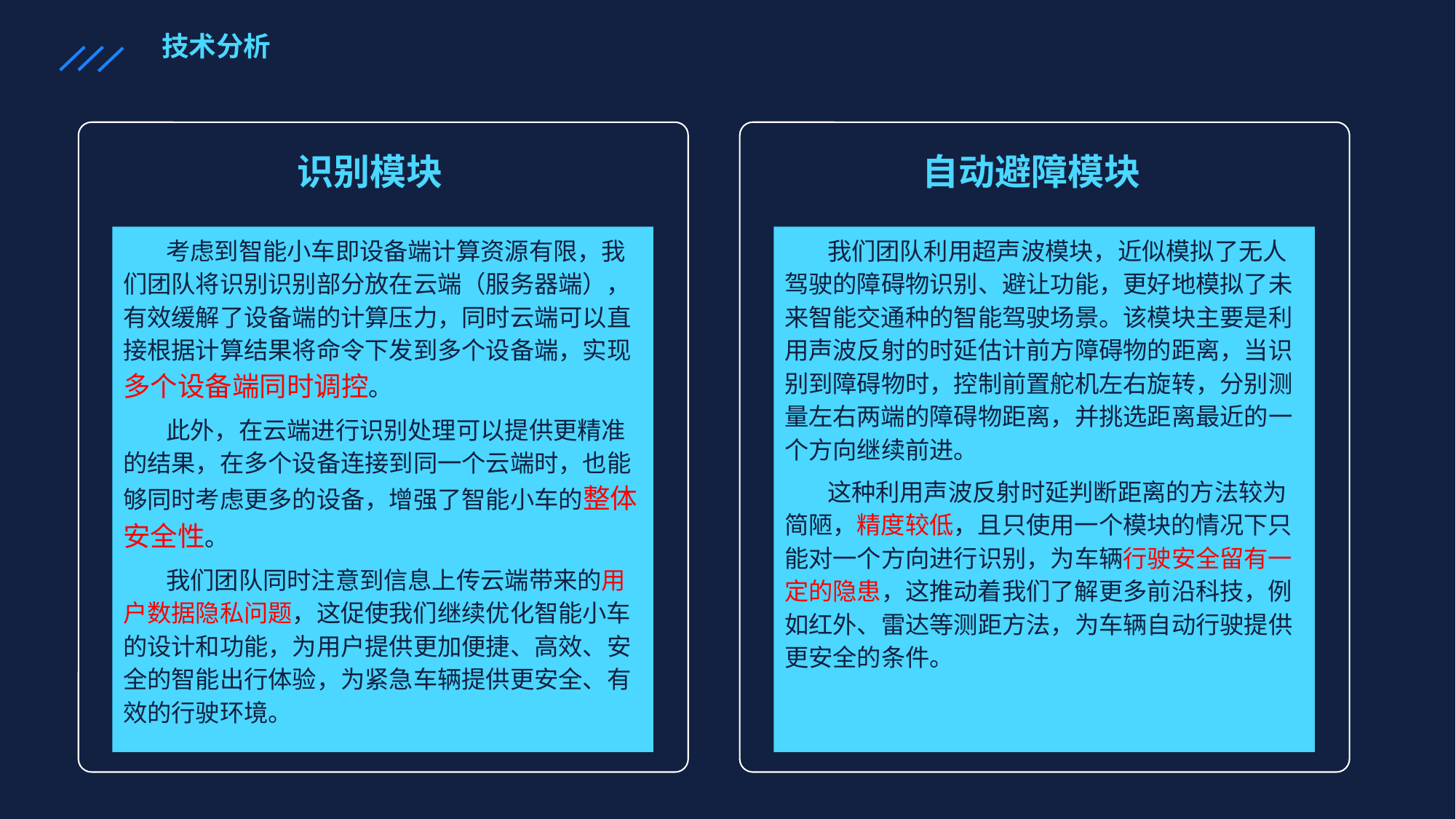

技术分析

识别模块

考虑到智能小车即设备端计算资源有限，我们团队将识别识别部分放在云端（服务器端），有效缓解了设备端的计算压力，同时云端可以直接根据计算结果将命令下发到多个设备端，实现多个设备端同时调控。
此外，在云端进行识别处理可以提供更精准的结果，在多个设备连接到同一个云端时，也能够同时考虑更多的设备，增强了智能小车的整体安全性。
我们团队同时注意到信息上传云端带来的用户数据隐私问题，这促使我们继续优化智能小车的设计和功能，为用户提供更加便捷、高效、安全的智能出行体验，为紧急车辆提供更安全、有效的行驶环境。

自动避障模块

我们团队利用超声波模块，近似模拟了无人驾驶的障碍物识别、避让功能，更好地模拟了未来智能交通种的智能驾驶场景。该模块主要是利用声波反射的时延估计前方障碍物的距离，当识别到障碍物时，控制前置舵机左右旋转，分别测量左右两端的障碍物距离，并挑选距离最近的一个方向继续前进。
这种利用声波反射时延判断距离的方法较为简陋，精度较低，且只使用一个模块的情况下只能对一个方向进行识别，为车辆行驶安全留有一定的隐患，这推动着我们了解更多前沿科技，例如红外、雷达等测距方法，为车辆自动行驶提供更安全的条件。